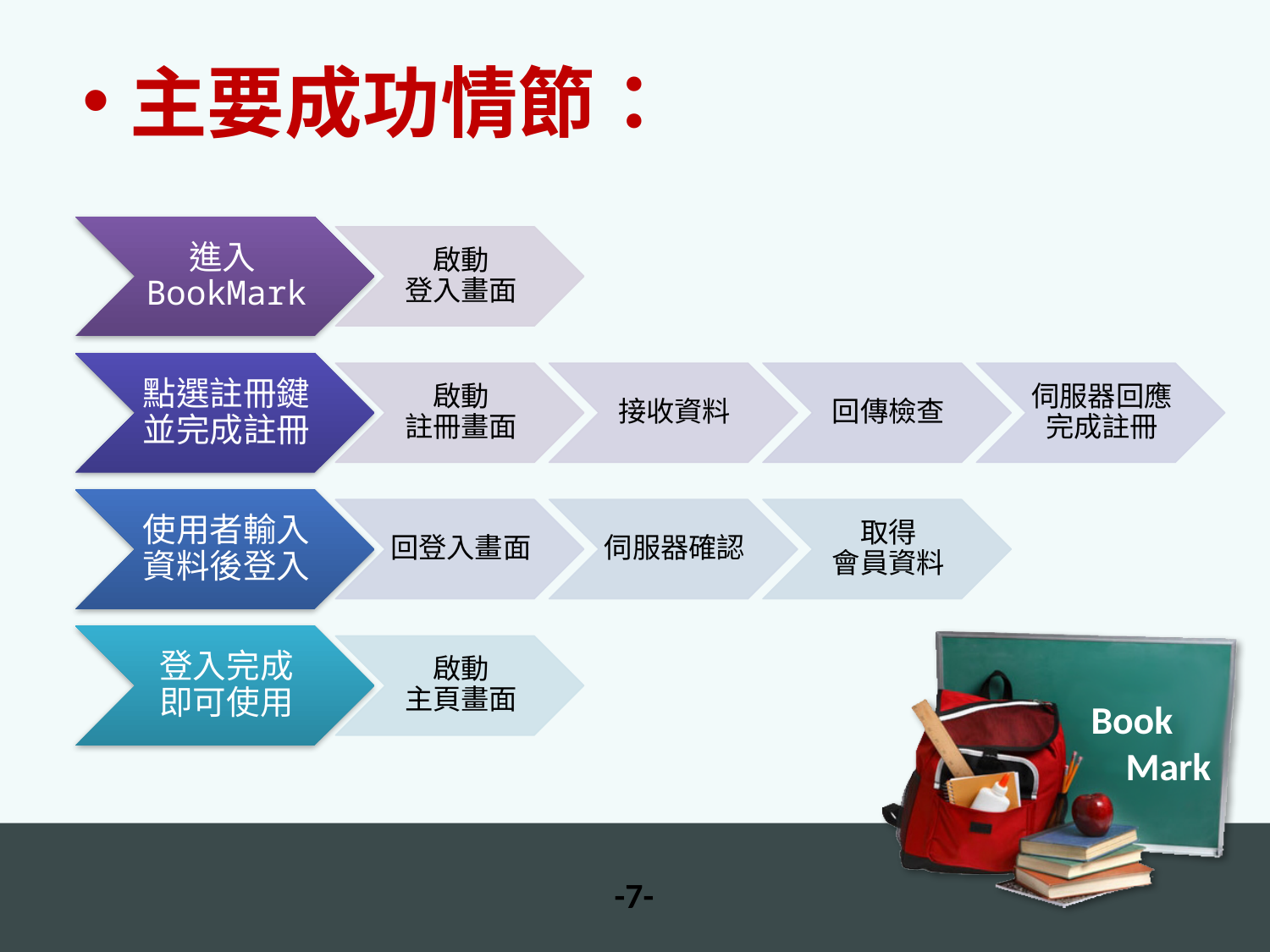

主要成功情節：
進入BookMark
啟動
登入畫面
點選註冊鍵並完成註冊
啟動
註冊畫面
接收資料
回傳檢查
伺服器回應完成註冊
使用者輸入資料後登入
回登入畫面
伺服器確認
取得
會員資料
登入完成
即可使用
啟動
主頁畫面
Book
    Mark
-7-